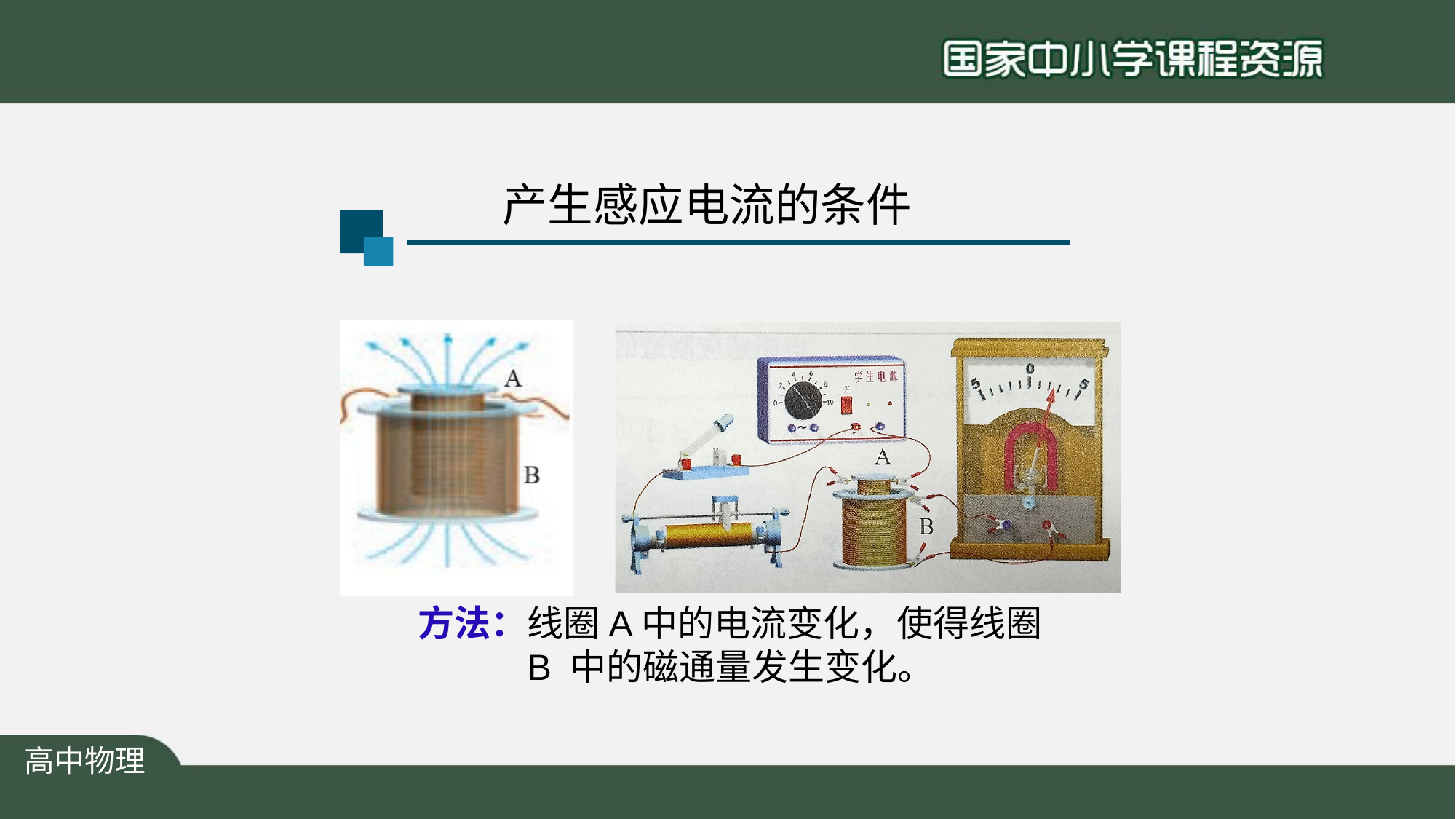

# 产生感应电流的条件

方法：线圈A中的电流变化，使得线圈B 中的磁通量发生变化。
高中物理